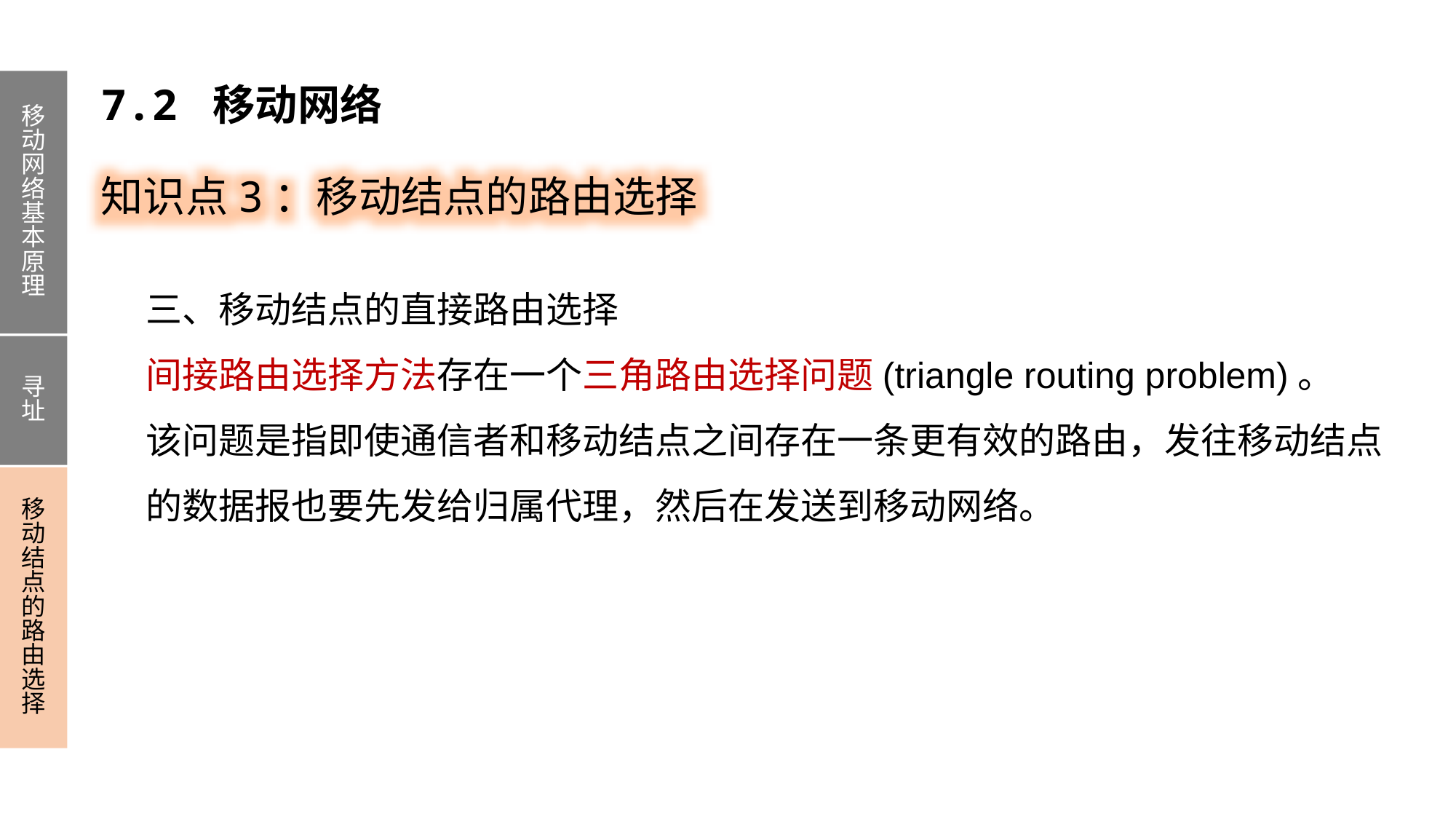

移动网络基本原理
寻址
移动结点的路由选择
7.2 移动网络
知识点3：移动结点的路由选择
三、移动结点的直接路由选择
间接路由选择方法存在一个三角路由选择问题(triangle routing problem)。
该问题是指即使通信者和移动结点之间存在一条更有效的路由，发往移动结点的数据报也要先发给归属代理，然后在发送到移动网络。